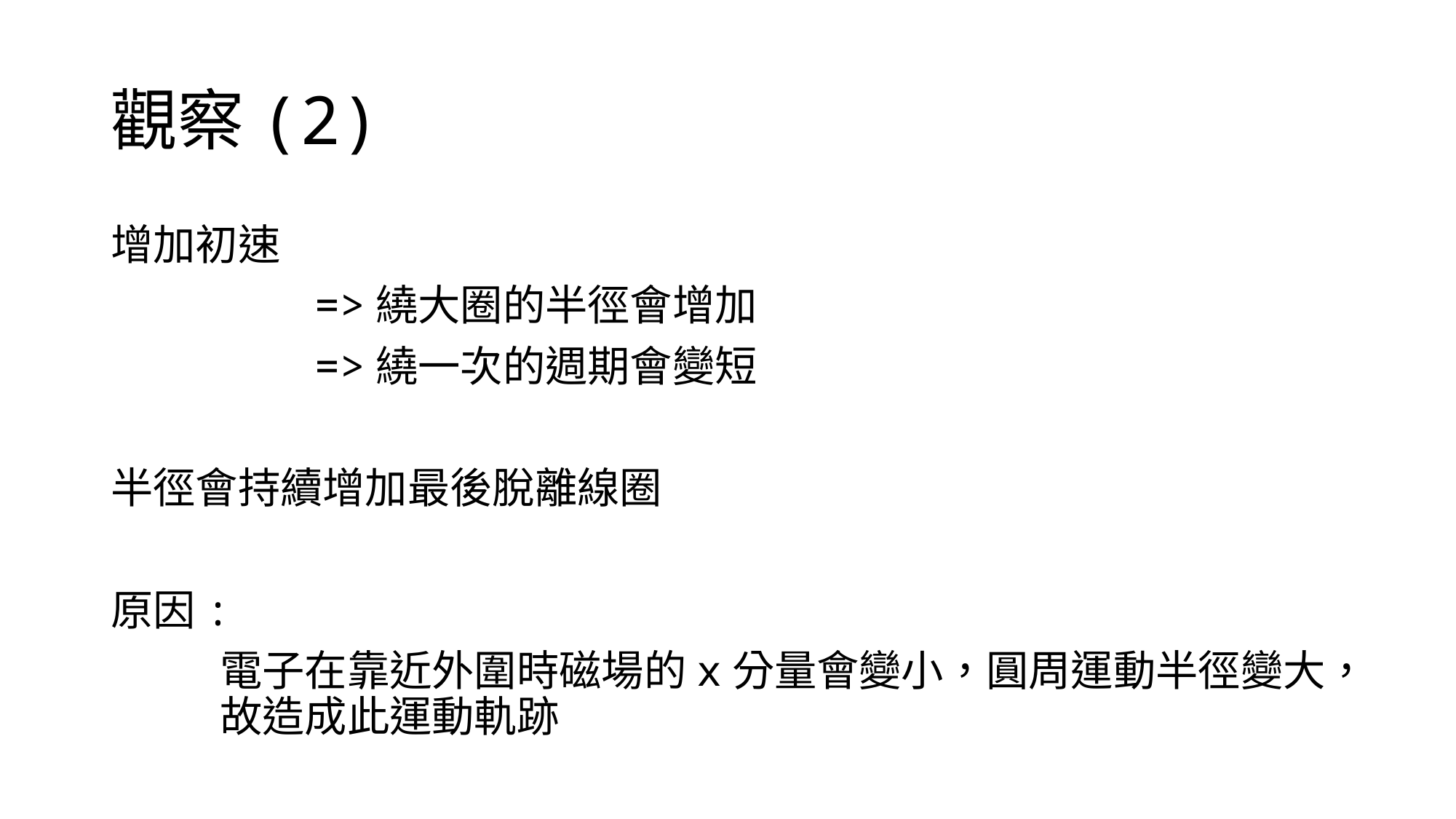

# 觀察(2)
增加初速
        =>繞大圈的半徑會增加
        =>繞一次的週期會變短

半徑會持續增加最後脫離線圈

原因:
	電子在靠近外圍時磁場的x分量會變小，圓周運動半徑變大，	故造成此運動軌跡